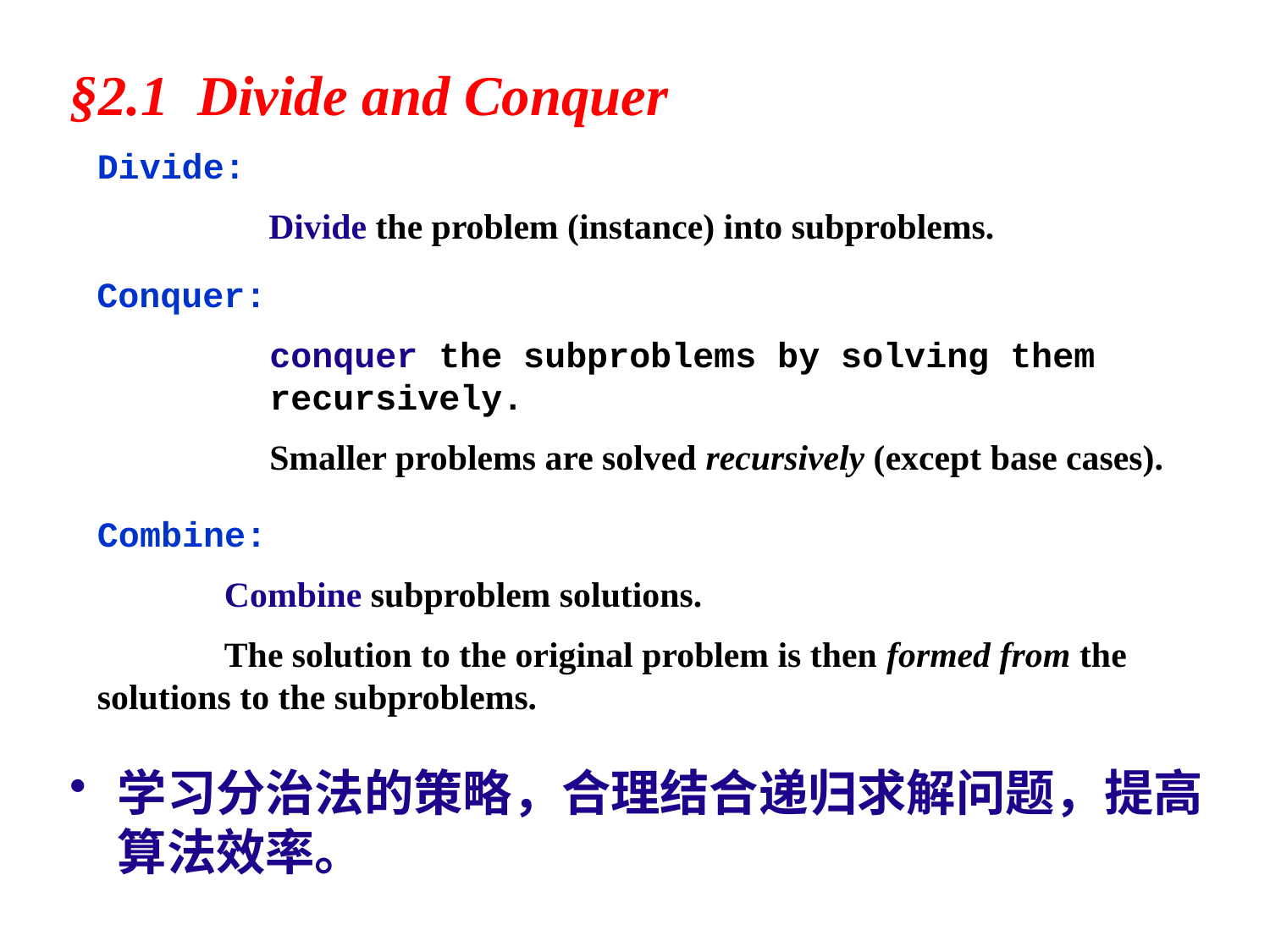

§2.1  Divide and Conquer
Divide:
	     Divide the problem (instance) into subproblems.

Conquer:
	conquer the subproblems by solving them recursively.
	Smaller problems are solved recursively (except base cases).
Combine:
	Combine subproblem solutions.
	The solution to the original problem is then formed from the solutions to the subproblems.

学习分治法的策略，合理结合递归求解问题，提高算法效率。